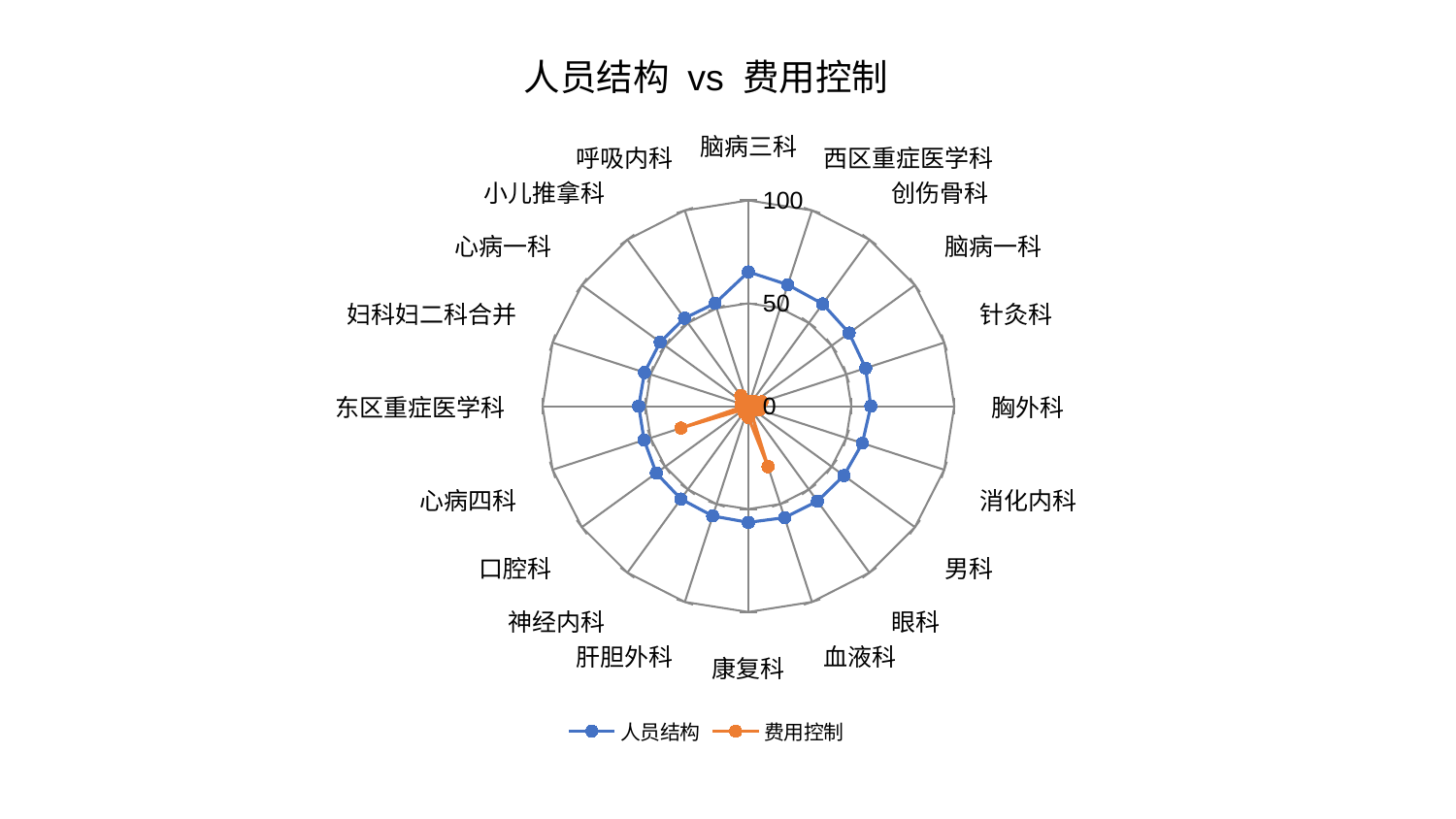

### Chart: 人员结构 vs 费用控制

| Category | 人员结构 | 费用控制 |
|---|---|---|
| 脑病三科 | 65.258783865856 | 2.4785992239906696 |
| 西区重症医学科 | 62.05271685492941 | 1.808878937786013 |
| 创伤骨科 | 61.425726482530145 | 2.2815558869207546 |
| 脑病一科 | 60.469510472327215 | 3.7244684912381527 |
| 针灸科 | 59.87580342904919 | 6.902819551846507 |
| 胸外科 | 59.463004012229064 | 1.8542165736932907 |
| 消化内科 | 58.205942690406424 | 5.671248000691931 |
| 男科 | 57.34042177581078 | 2.9736264754749095 |
| 眼科 | 57.06479309567973 | 1.4582449289028176 |
| 血液科 | 56.95563730883416 | 30.899519948864118 |
| 康复科 | 56.46178992531378 | 5.4745904083545005 |
| 肝胆外科 | 56.09062323449807 | 3.1603366890792257 |
| 神经内科 | 55.77209353779263 | 3.6718530256916893 |
| 口腔科 | 55.30262267527153 | 2.60419384445545 |
| 心病四科 | 53.28147222666626 | 34.427144403428244 |
| 东区重症医学科 | 53.278185470882704 | 2.0208532355404656 |
| 妇科妇二科合并 | 53.088611978092516 | 3.7479585122150185 |
| 心病一科 | 52.96158474078732 | 2.3133386490346277 |
| 小儿推拿科 | 52.82441316931411 | 6.310366706390556 |
| 呼吸内科 | 52.51794958304032 | 2.0963118930131834 |
25